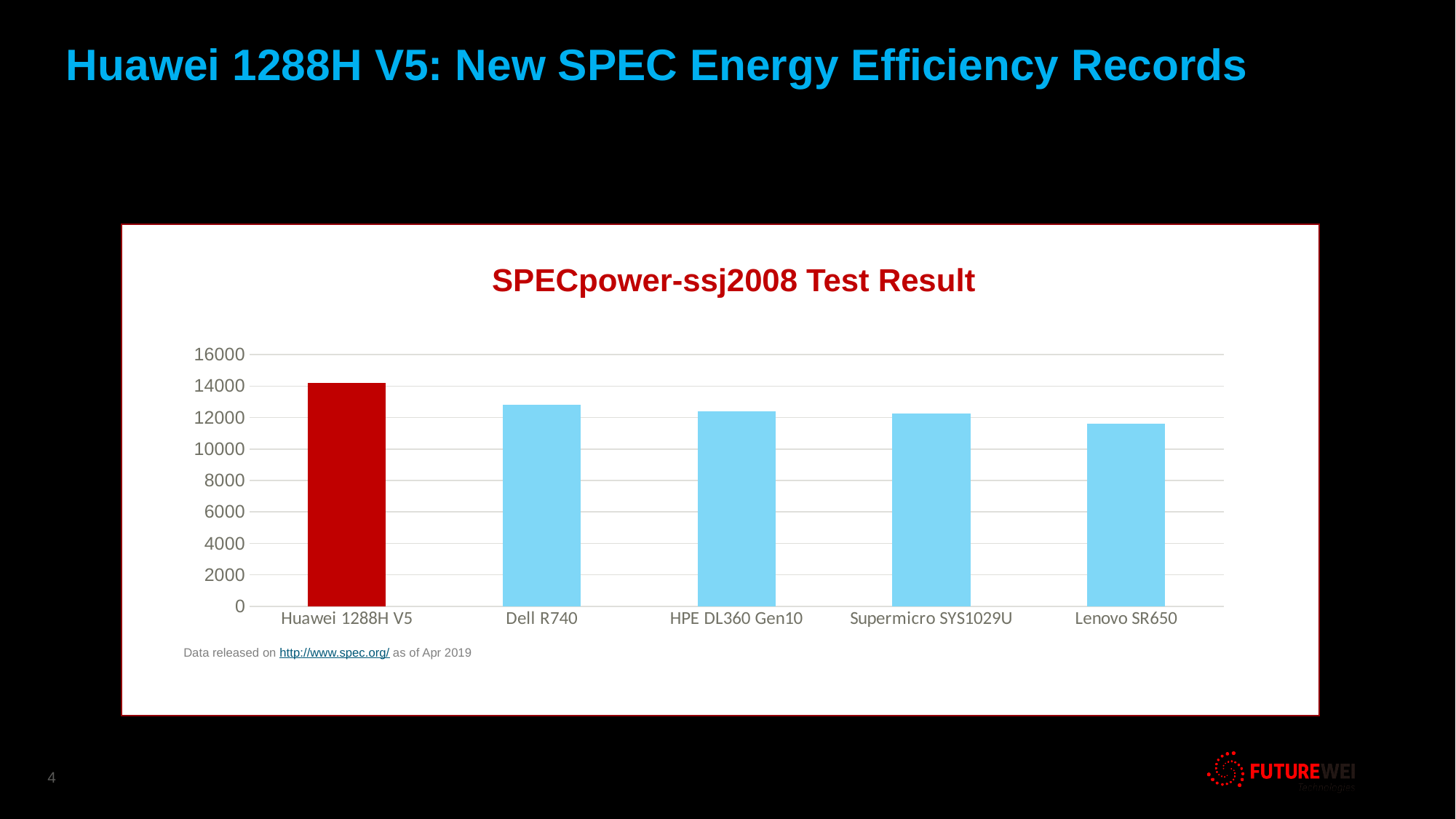

Huawei 1288H V5: New SPEC Energy Efficiency Records

SPECpower-ssj2008 Test Result

### Chart

| Category | 系列 1 |
|---|---|
| Huawei 1288H V5 | 14209.0 |
| Dell R740 | 12831.0 |
| HPE DL360 Gen10 | 12384.0 |
| Supermicro SYS1029U | 12265.0 |
| Lenovo SR650 | 11631.0 |
Data released on http://www.spec.org/ as of Apr 2019
4